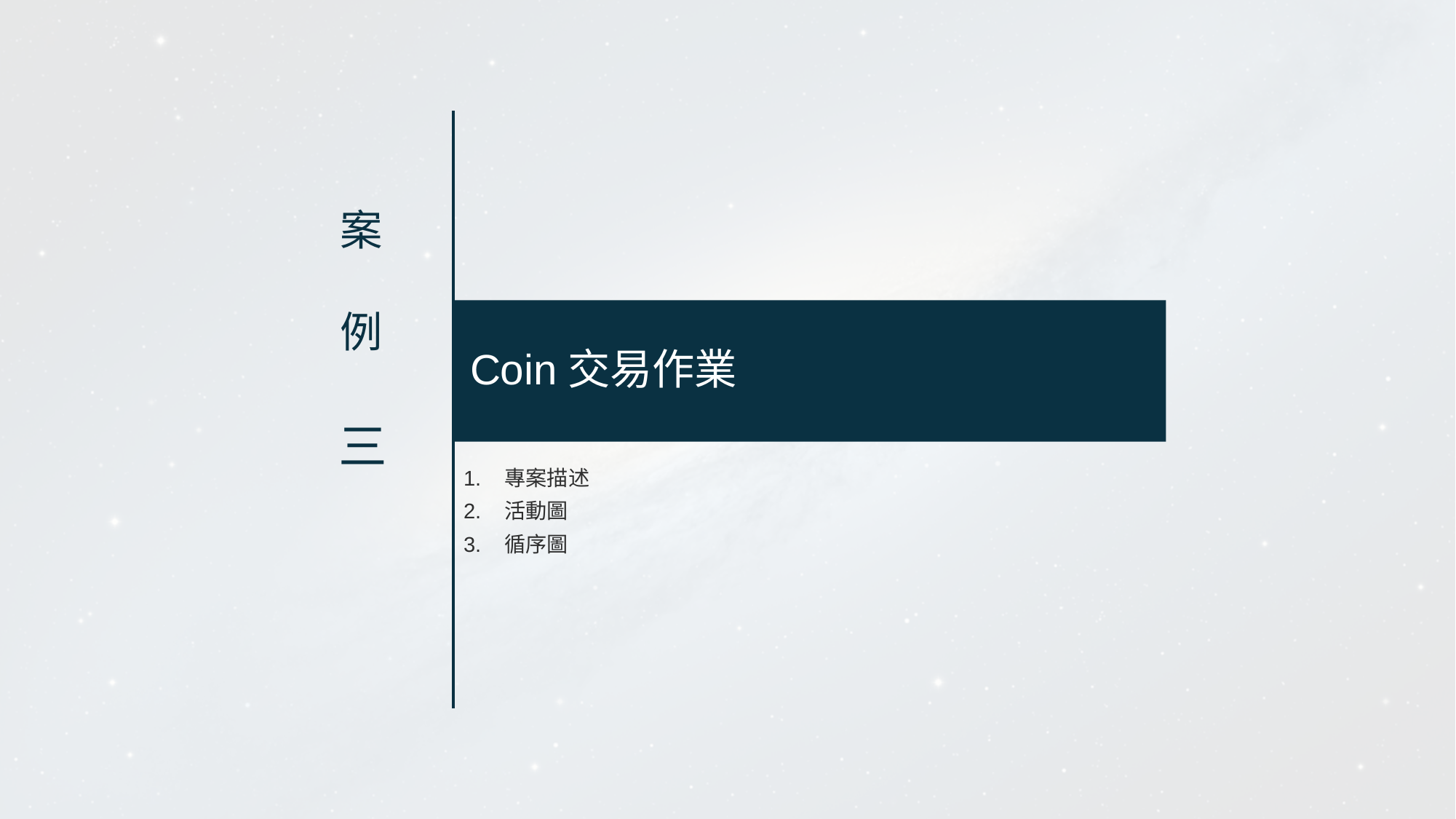

案

例
# Coin交易作業
三
專案描述
活動圖
循序圖